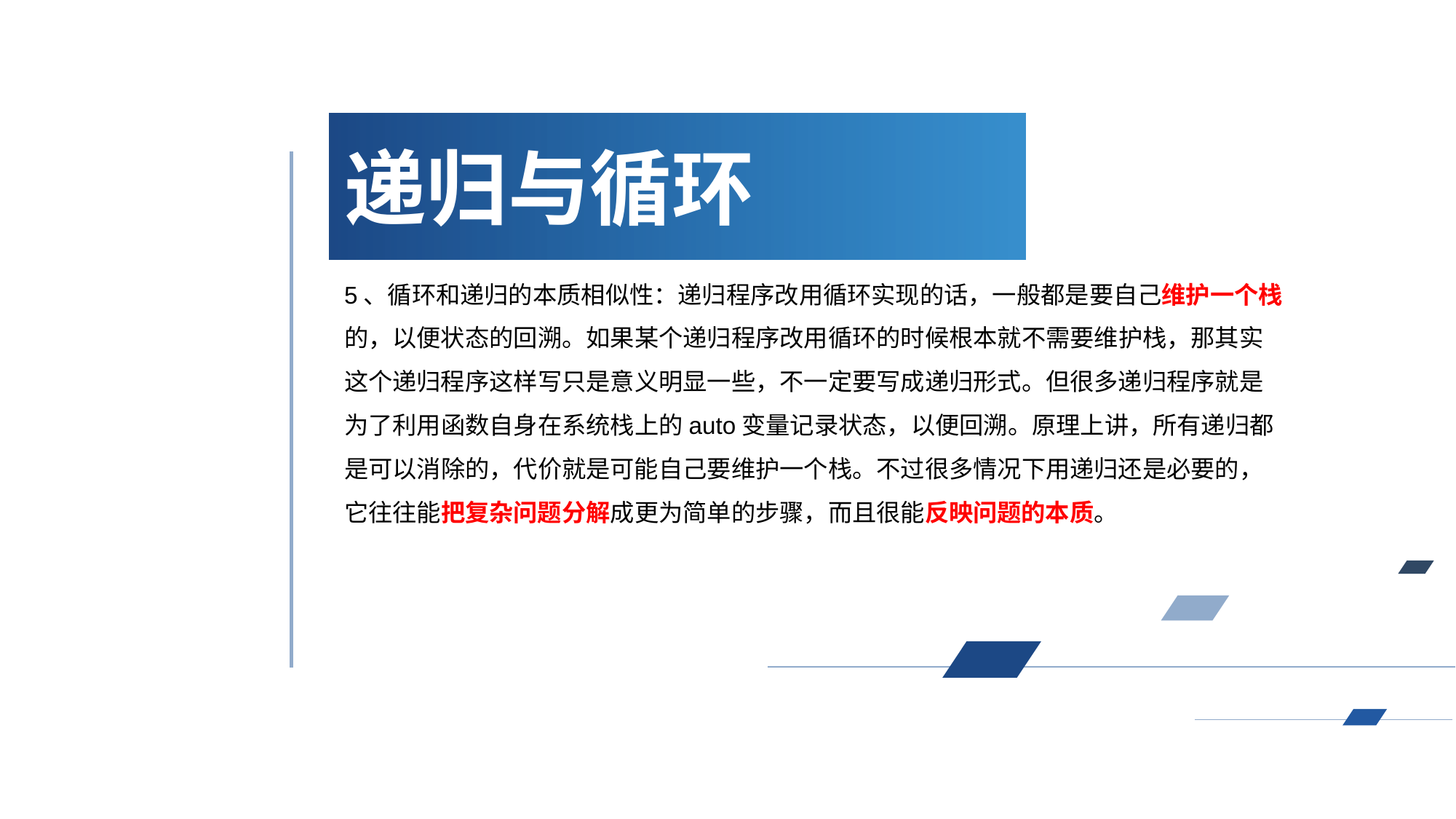

递归与循环
5、循环和递归的本质相似性：递归程序改用循环实现的话，一般都是要自己维护一个栈的，以便状态的回溯。如果某个递归程序改用循环的时候根本就不需要维护栈，那其实这个递归程序这样写只是意义明显一些，不一定要写成递归形式。但很多递归程序就是为了利用函数自身在系统栈上的auto变量记录状态，以便回溯。原理上讲，所有递归都是可以消除的，代价就是可能自己要维护一个栈。不过很多情况下用递归还是必要的，它往往能把复杂问题分解成更为简单的步骤，而且很能反映问题的本质。